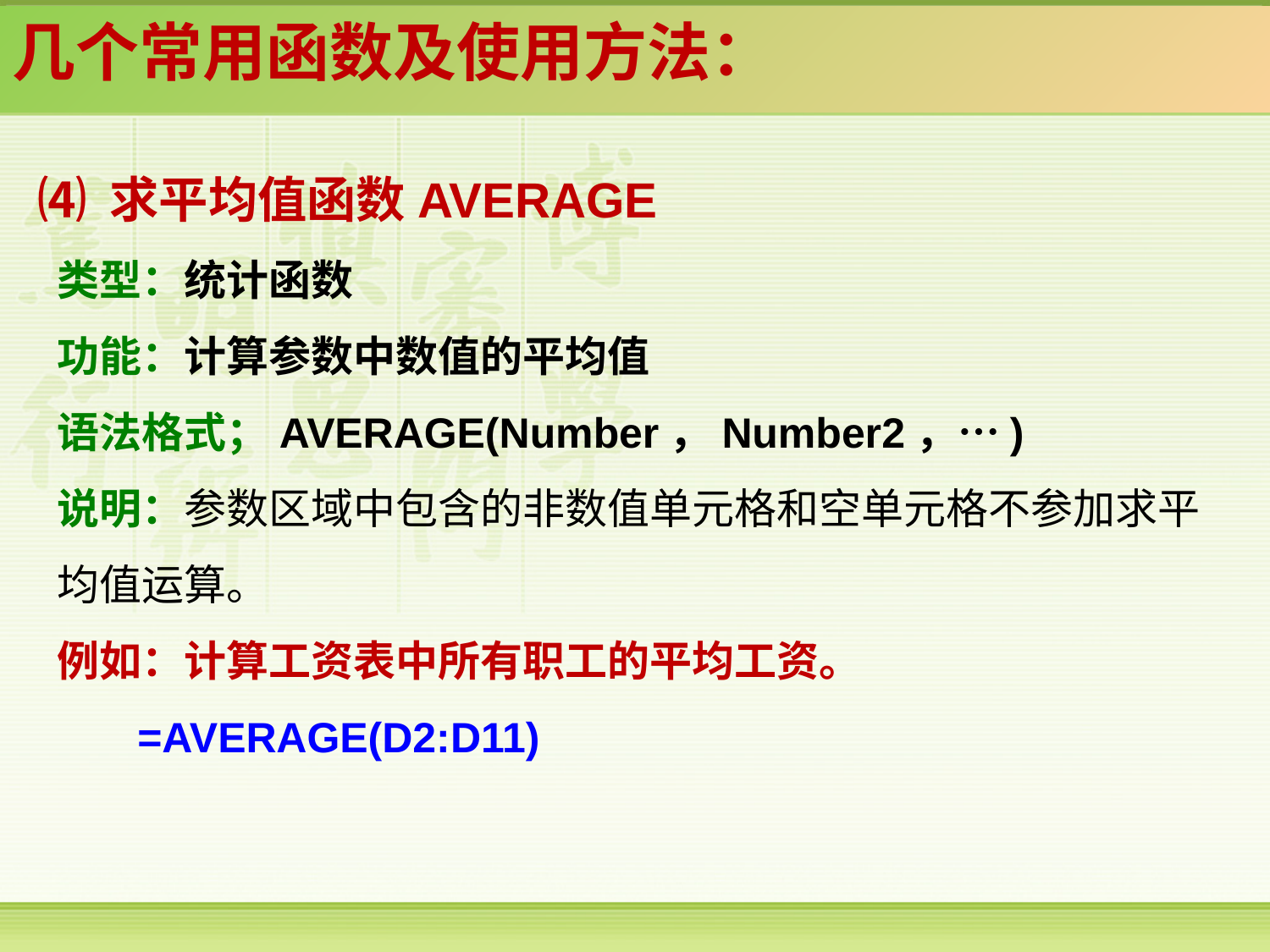

几个常用函数及使用方法：
⑷ 求平均值函数AVERAGE
类型：统计函数
功能：计算参数中数值的平均值
语法格式；AVERAGE(Number，Number2，…)
说明：参数区域中包含的非数值单元格和空单元格不参加求平均值运算。
例如：计算工资表中所有职工的平均工资。
=AVERAGE(D2:D11)

79